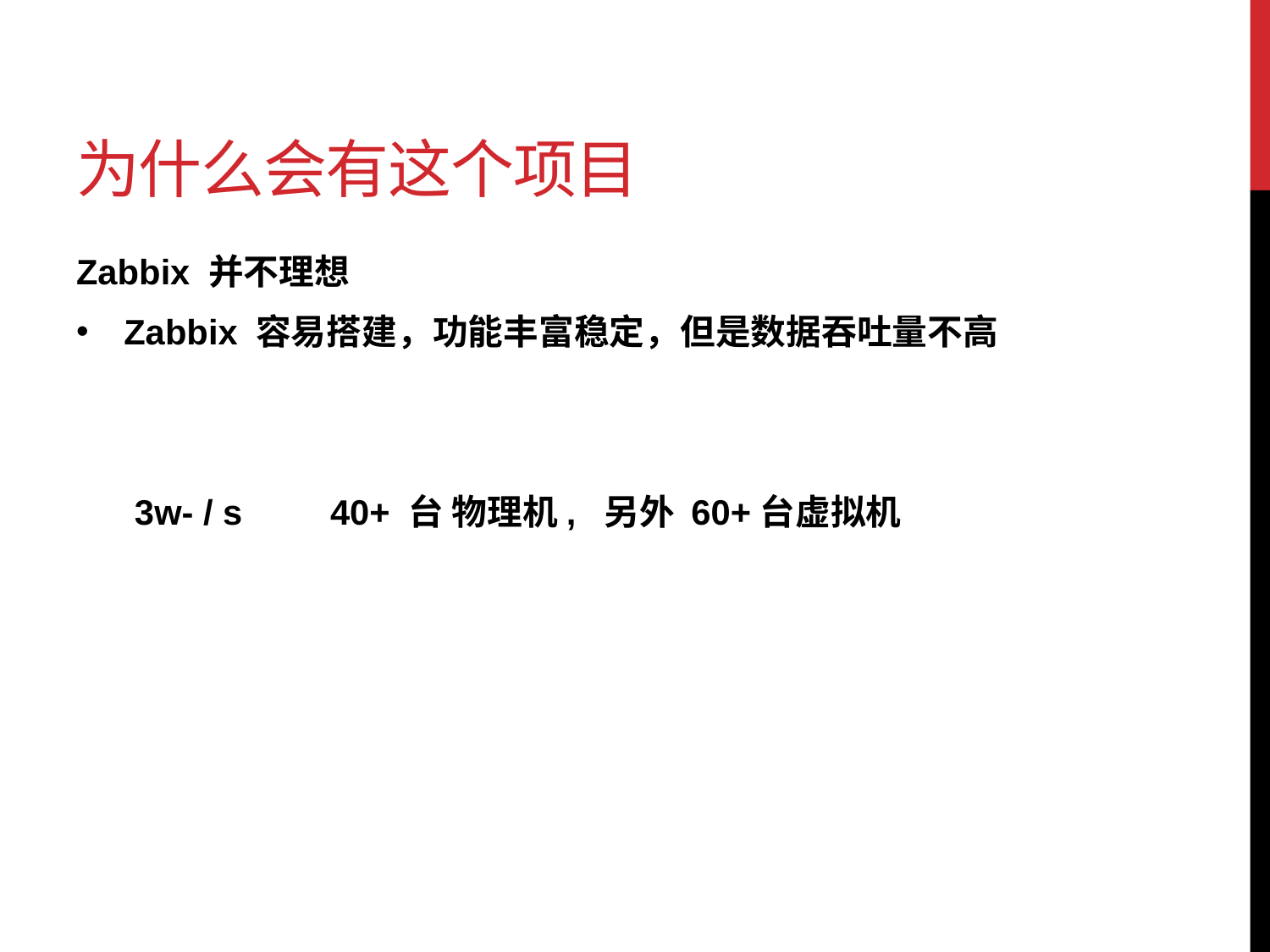

# 为什么会有这个项目
Zabbix 并不理想
Zabbix 容易搭建，功能丰富稳定，但是数据吞吐量不高

      3w- / s  	40+ 台 物理机,  另外 60+台虚拟机